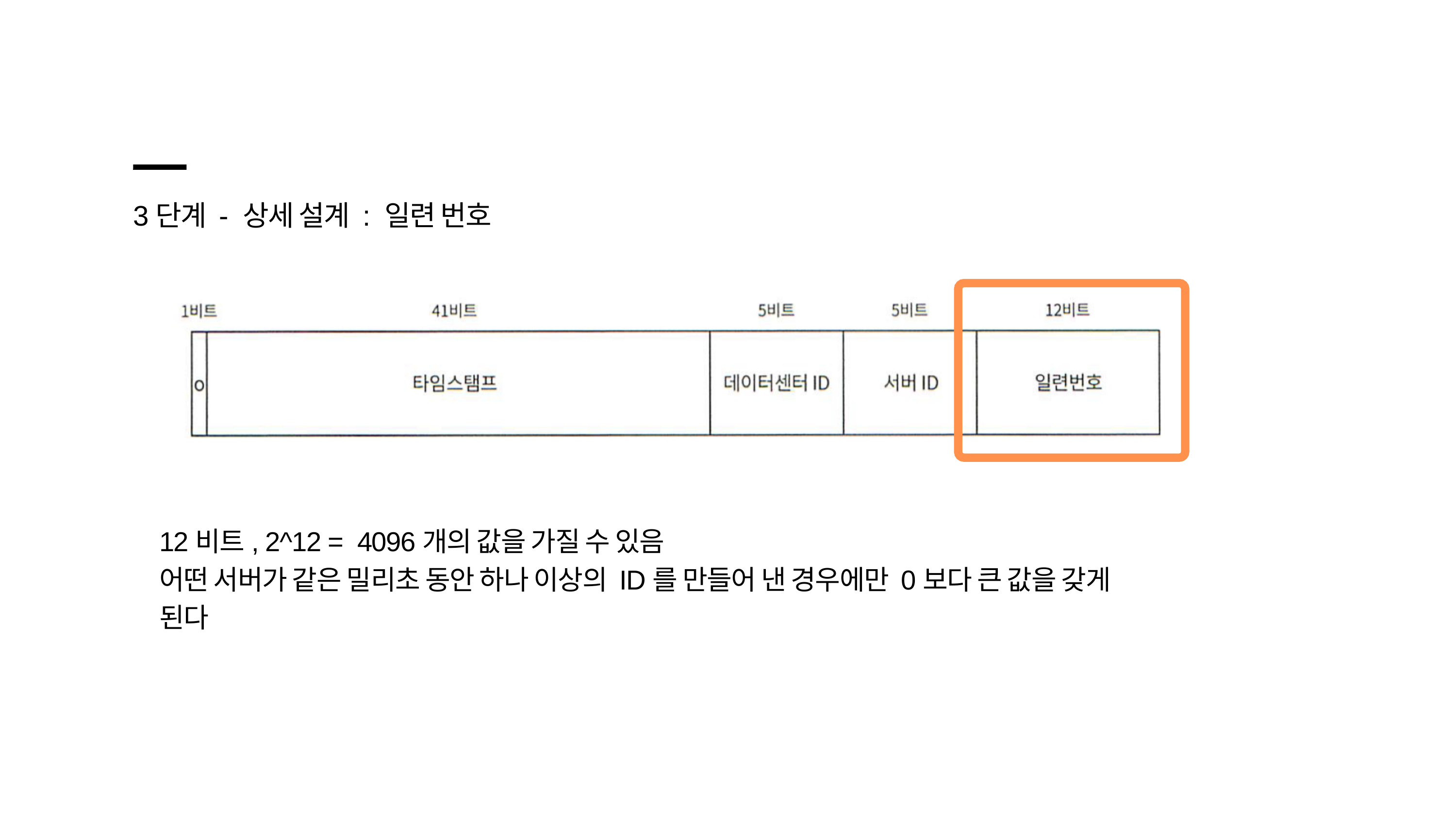

3단계 - 상세 설계 : 일련 번호

12비트, 2^12 =  4096개의 값을 가질 수 있음
어떤 서버가 같은 밀리초 동안 하나 이상의 ID를 만들어 낸 경우에만 0보다 큰 값을 갖게 된다